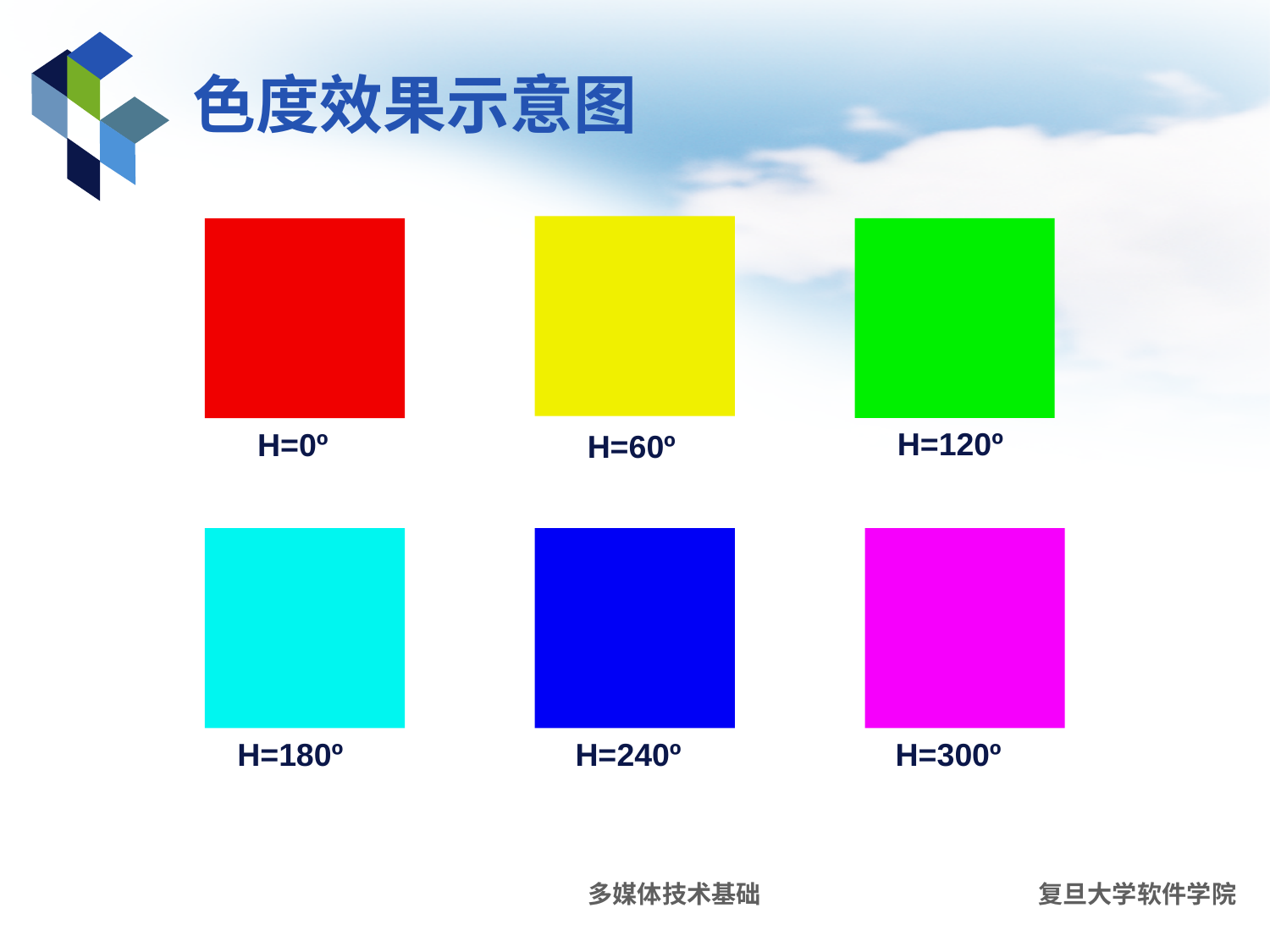

# 色度效果示意图

H=60º

H=120º

H=0º

H=180º

H=240º

H=300º
多媒体技术基础